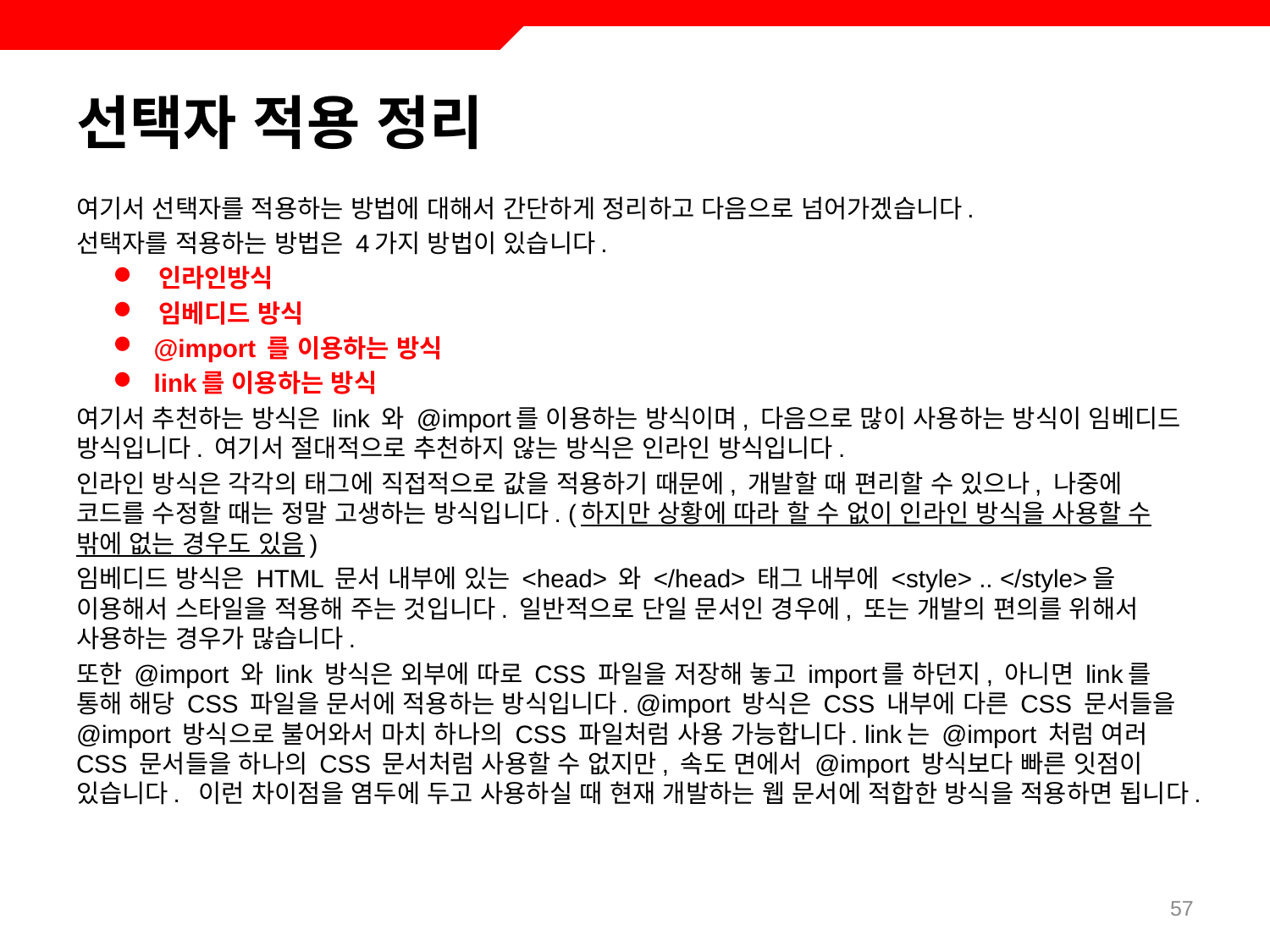

# 선택자 적용 정리
여기서 선택자를 적용하는 방법에 대해서 간단하게 정리하고 다음으로 넘어가겠습니다.
선택자를 적용하는 방법은 4가지 방법이 있습니다.
   인라인방식
   임베디드 방식
   @import 를 이용하는 방식
   link를 이용하는 방식
여기서 추천하는 방식은 link 와 @import를 이용하는 방식이며, 다음으로 많이 사용하는 방식이 임베디드 방식입니다. 여기서 절대적으로 추천하지 않는 방식은 인라인 방식입니다.
인라인 방식은 각각의 태그에 직접적으로 값을 적용하기 때문에, 개발할 때 편리할 수 있으나, 나중에 코드를 수정할 때는 정말 고생하는 방식입니다. (하지만 상황에 따라 할 수 없이 인라인 방식을 사용할 수 밖에 없는 경우도 있음)
임베디드 방식은 HTML 문서 내부에 있는 <head> 와 </head> 태그 내부에 <style> .. </style>을 이용해서 스타일을 적용해 주는 것입니다. 일반적으로 단일 문서인 경우에, 또는 개발의 편의를 위해서 사용하는 경우가 많습니다.
또한 @import 와 link 방식은 외부에 따로 CSS 파일을 저장해 놓고 import를 하던지, 아니면 link를 통해 해당 CSS 파일을 문서에 적용하는 방식입니다. @import 방식은 CSS 내부에 다른 CSS 문서들을 @import 방식으로 불어와서 마치 하나의 CSS 파일처럼 사용 가능합니다. link는 @import 처럼 여러 CSS 문서들을 하나의 CSS 문서처럼 사용할 수 없지만, 속도 면에서 @import 방식보다 빠른 잇점이 있습니다.  이런 차이점을 염두에 두고 사용하실 때 현재 개발하는 웹 문서에 적합한 방식을 적용하면 됩니다.

57